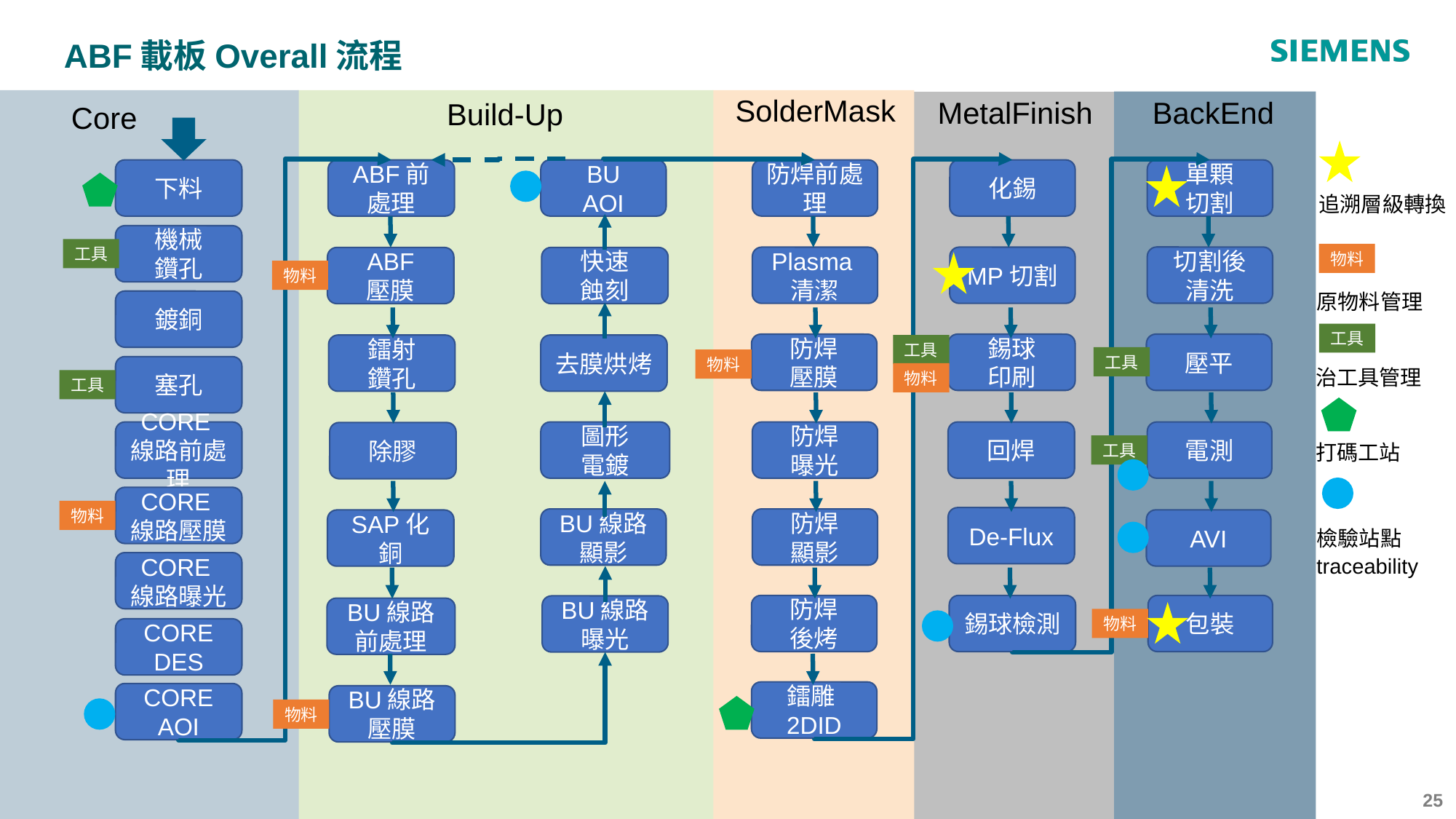

ABF載板Overall流程
SolderMask
MetalFinish
BackEnd

Build-Up

Core

單顆
切割
化錫
BU
AOI
防焊前處理
ABF前
處理
下料

追溯層級轉換
機械
鑽孔
工具
物料
切割後
清洗
Plasma清潔
MP切割
ABF
壓膜
快速
蝕刻

物料
原物料管理
鍍銅
工具
防焊
壓膜
錫球
印刷
壓平
工具
鐳射
鑽孔
去膜烘烤
工具
物料
塞孔
治工具管理
物料
工具

電測
回焊
防焊
曝光
圖形
電鍍
CORE線路前處理
除膠
工具
打碼工站

CORE線路壓膜
物料
De-Flux
BU線路
顯影
防焊
顯影
AVI
SAP化銅

檢驗站點
traceability
CORE線路曝光
防焊
後烤
錫球檢測
包裝
BU線路
曝光
BU線路前處理

物料

CORE DES
鐳雕2DID
CORE AOI
BU線路
壓膜

物料
25